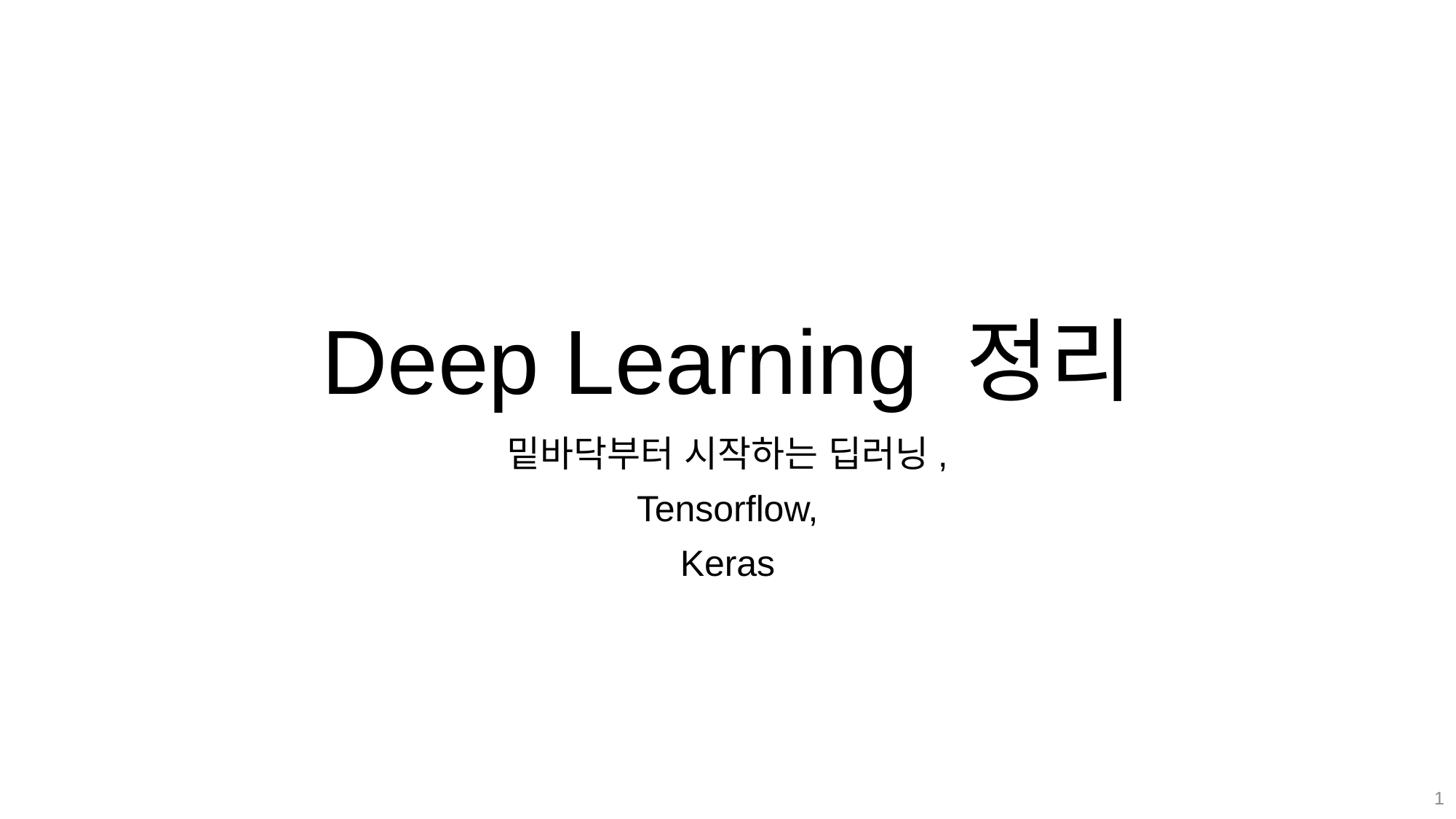

# Deep Learning 정리
밑바닥부터 시작하는 딥러닝,
Tensorflow,
Keras
1